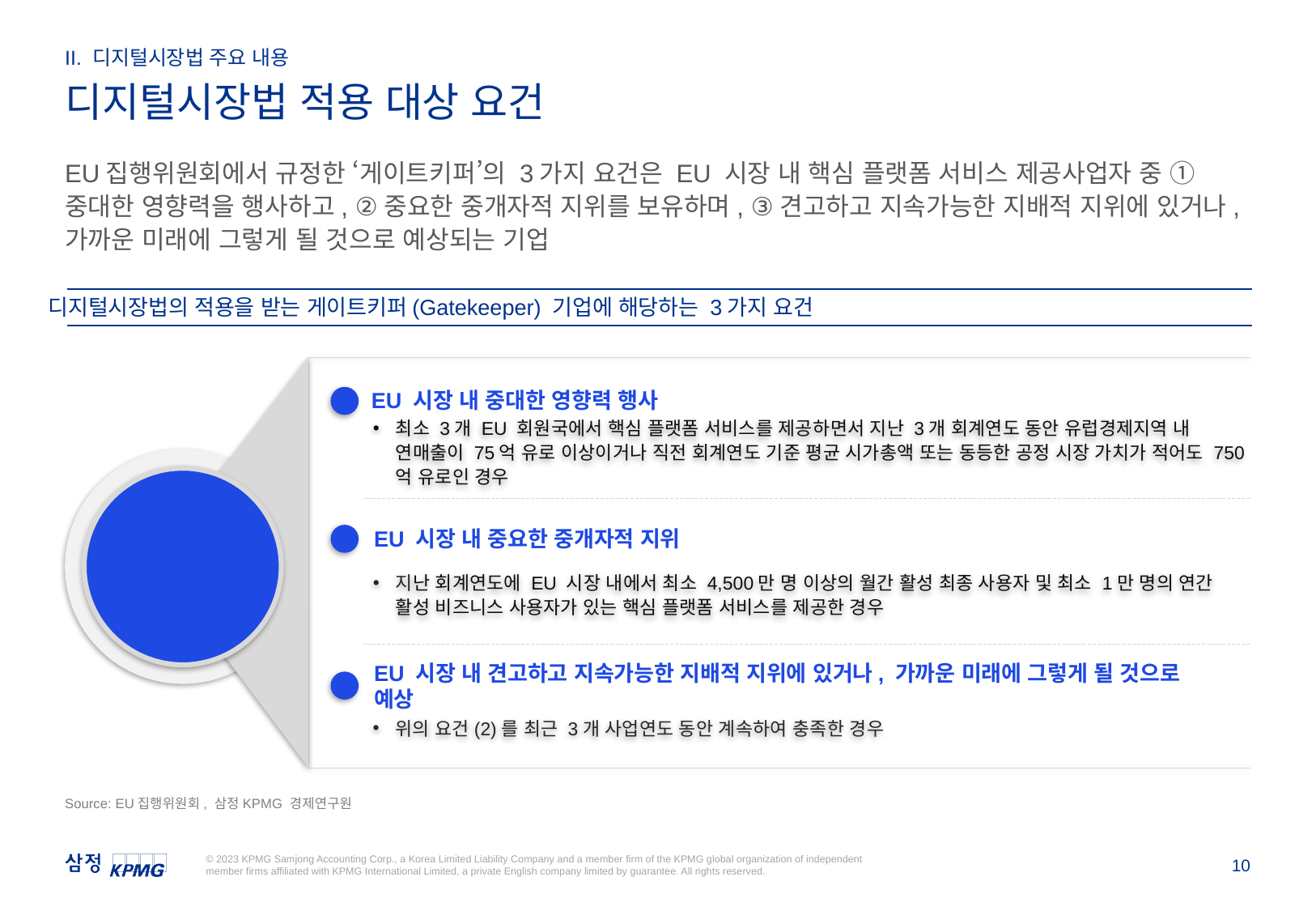

II. 디지털시장법 주요 내용
디지털시장법 적용 대상 요건
EU집행위원회에서 규정한 ‘게이트키퍼’의 3가지 요건은 EU 시장 내 핵심 플랫폼 서비스 제공사업자 중 ①중대한 영향력을 행사하고, ②중요한 중개자적 지위를 보유하며, ③견고하고 지속가능한 지배적 지위에 있거나, 가까운 미래에 그렇게 될 것으로 예상되는 기업
디지털시장법의 적용을 받는 게이트키퍼(Gatekeeper) 기업에 해당하는 3가지 요건

EU 시장 내 중대한 영향력 행사
최소 3개 EU 회원국에서 핵심 플랫폼 서비스를 제공하면서 지난 3개 회계연도 동안 유럽경제지역 내 연매출이 75억 유로 이상이거나 직전 회계연도 기준 평균 시가총액 또는 동등한 공정 시장 가치가 적어도 750억 유로인 경우
1

게이트키퍼 (Gatekeeper) 3가지 요건

EU 시장 내 중요한 중개자적 지위
지난 회계연도에 EU 시장 내에서 최소 4,500만 명 이상의 월간 활성 최종 사용자 및 최소 1만 명의 연간 활성 비즈니스 사용자가 있는 핵심 플랫폼 서비스를 제공한 경우
2
3
EU 시장 내 견고하고 지속가능한 지배적 지위에 있거나, 가까운 미래에 그렇게 될 것으로 예상
위의 요건(2)를 최근 3개 사업연도 동안 계속하여 충족한 경우
Source: EU집행위원회, 삼정KPMG 경제연구원